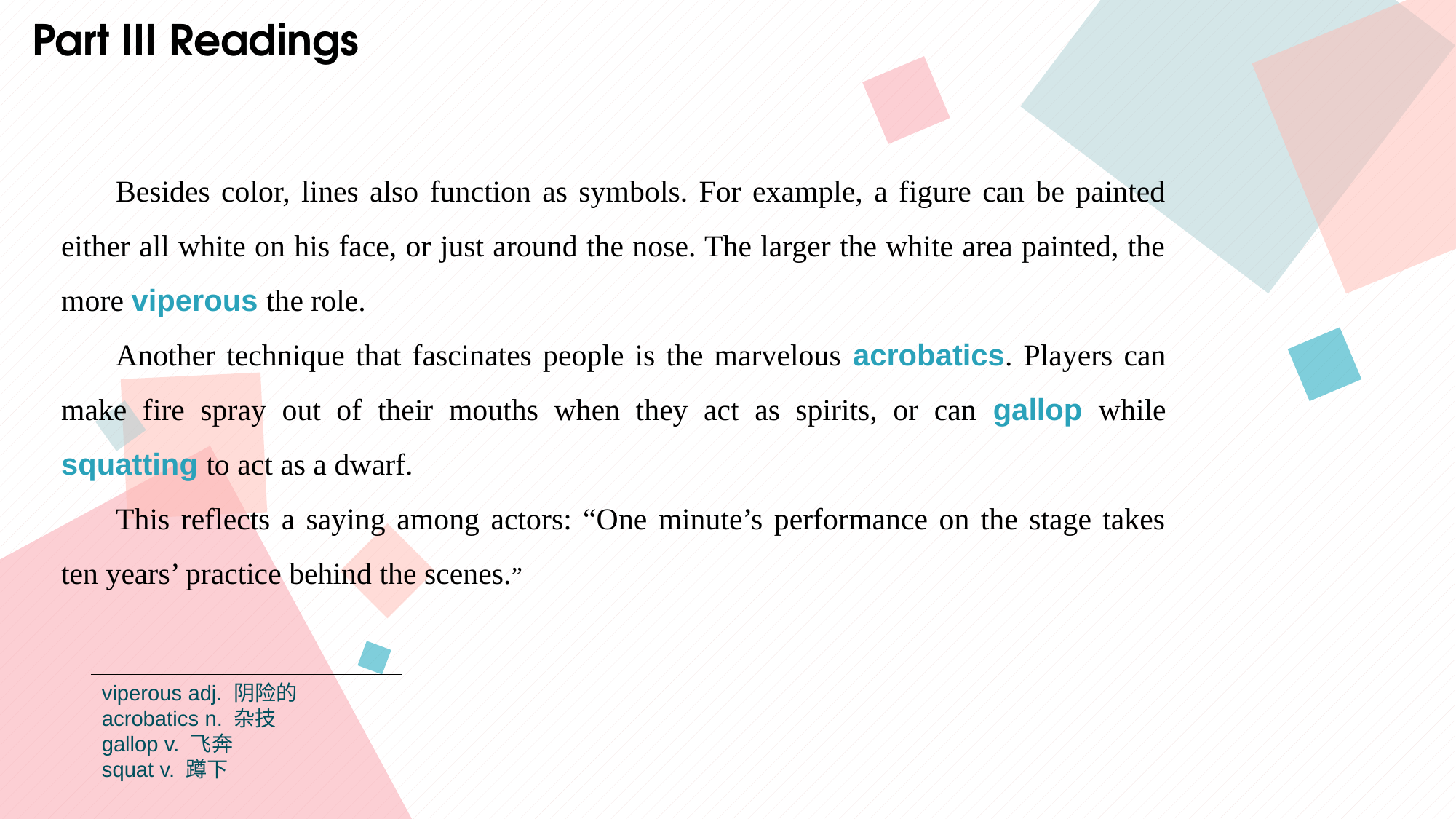

Part III Readings
Besides color, lines also function as symbols. For example, a figure can be painted either all white on his face, or just around the nose. The larger the white area painted, the more viperous the role.
Another technique that fascinates people is the marvelous acrobatics. Players can make fire spray out of their mouths when they act as spirits, or can gallop while squatting to act as a dwarf.
This reflects a saying among actors: “One minute’s performance on the stage takes ten years’ practice behind the scenes.”
viperous adj. 阴险的
acrobatics n. 杂技
gallop v. 飞奔
squat v. 蹲下